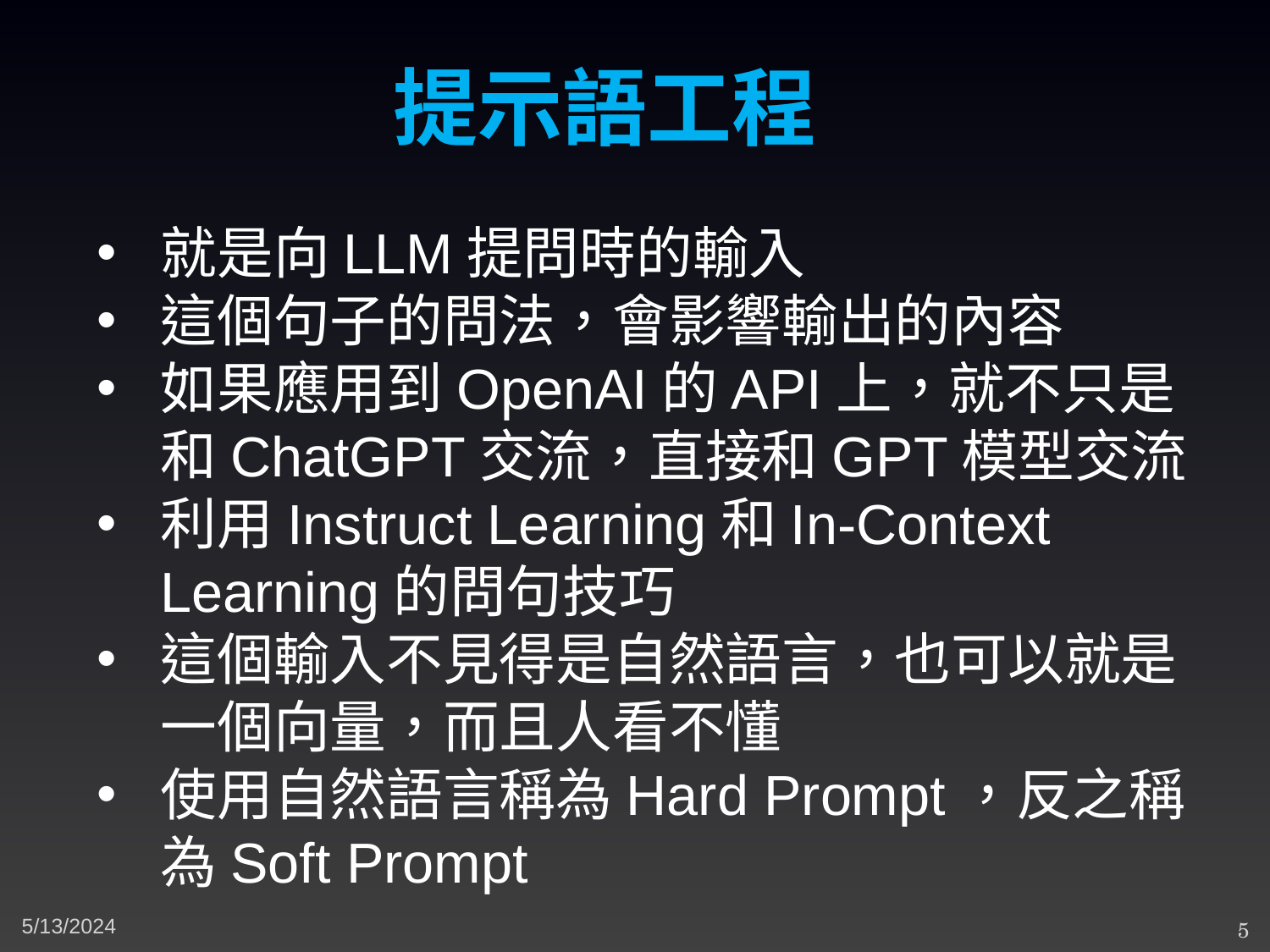

提示語工程
就是向LLM提問時的輸入
這個句子的問法，會影響輸出的內容
如果應用到OpenAI的API上，就不只是和ChatGPT交流，直接和GPT模型交流
利用Instruct Learning和In-Context Learning的問句技巧
這個輸入不見得是自然語言，也可以就是一個向量，而且人看不懂
使用自然語言稱為Hard Prompt，反之稱為Soft Prompt
5/13/2024
5